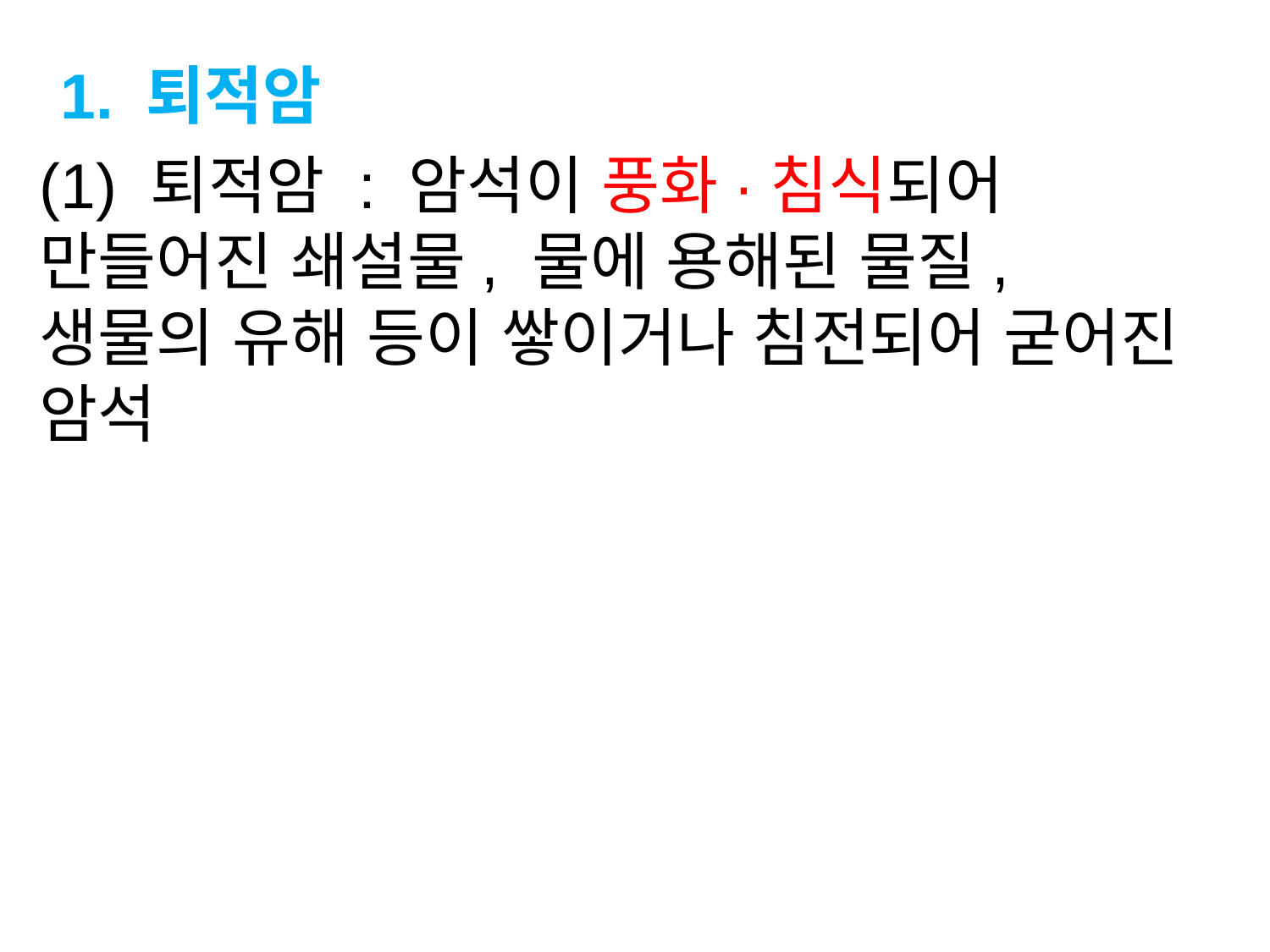

1. 퇴적암
(1) 퇴적암 : 암석이 풍화·침식되어 만들어진 쇄설물, 물에 용해된 물질, 생물의 유해 등이 쌓이거나 침전되어 굳어진 암석